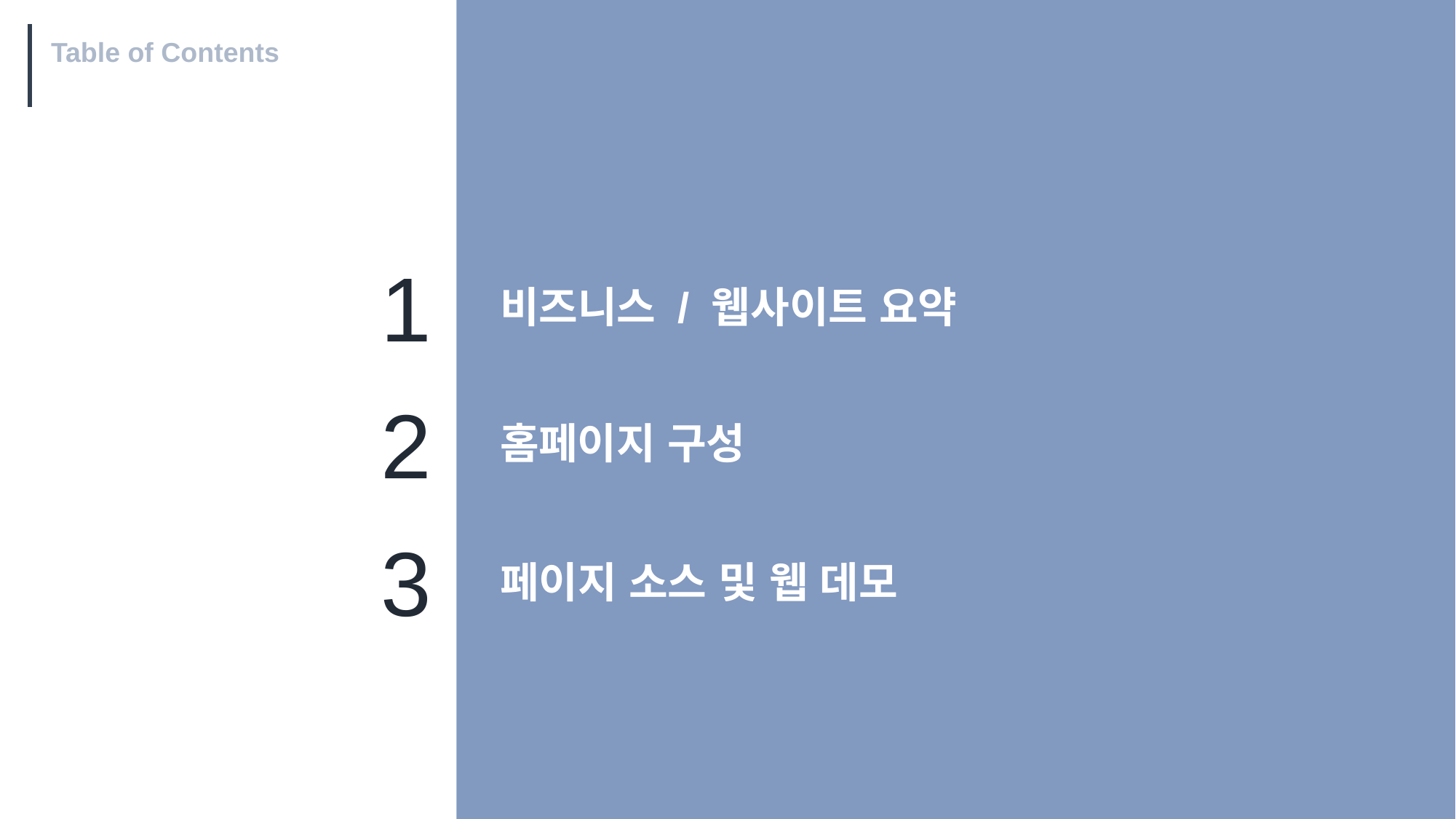

Table of Contents

1
비즈니스 / 웹사이트 요약
2
홈페이지 구성
3
페이지 소스 및 웹 데모